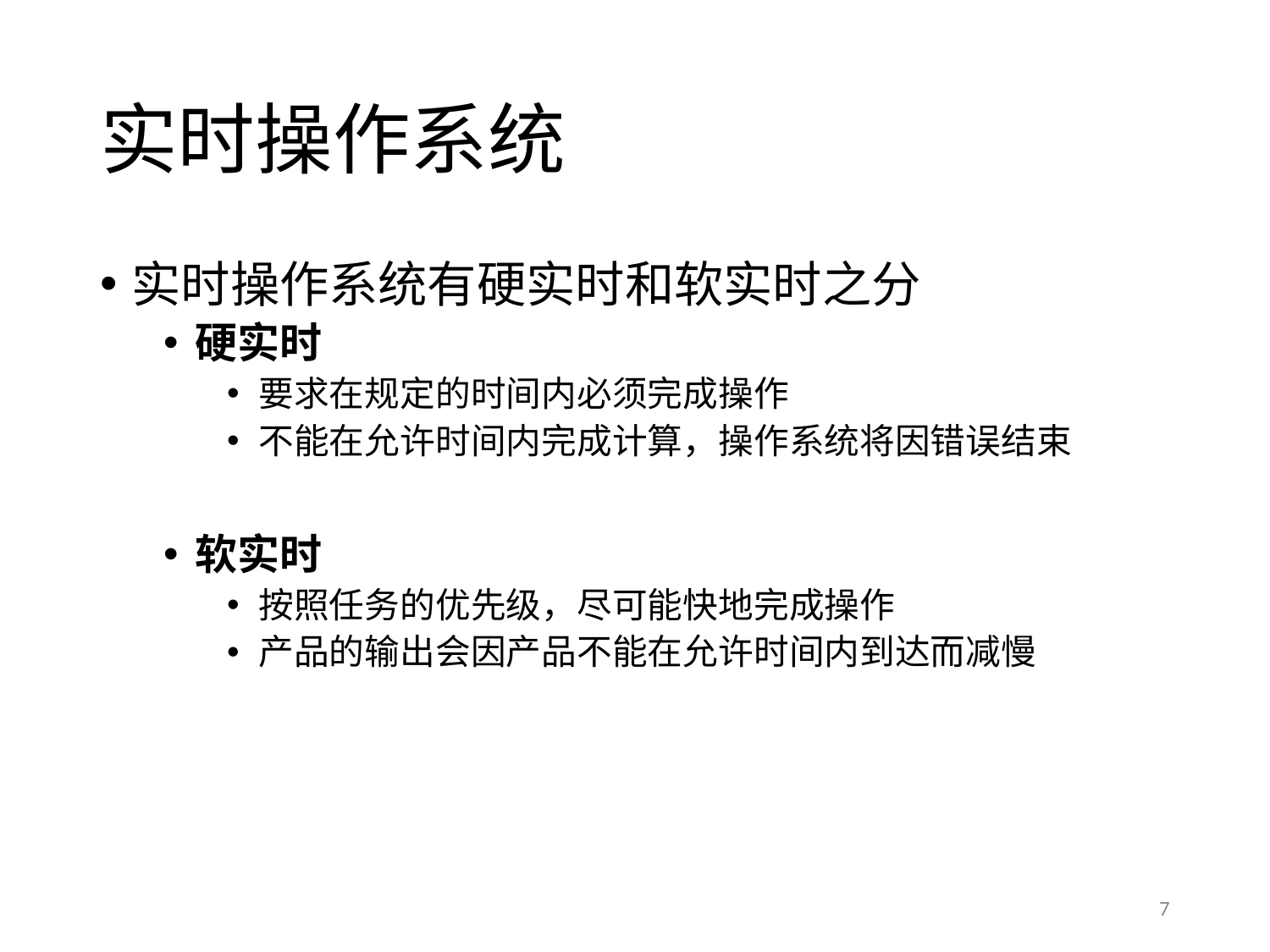

# 实时操作系统
实时操作系统有硬实时和软实时之分
硬实时
要求在规定的时间内必须完成操作
不能在允许时间内完成计算，操作系统将因错误结束

软实时
按照任务的优先级，尽可能快地完成操作
产品的输出会因产品不能在允许时间内到达而减慢

7